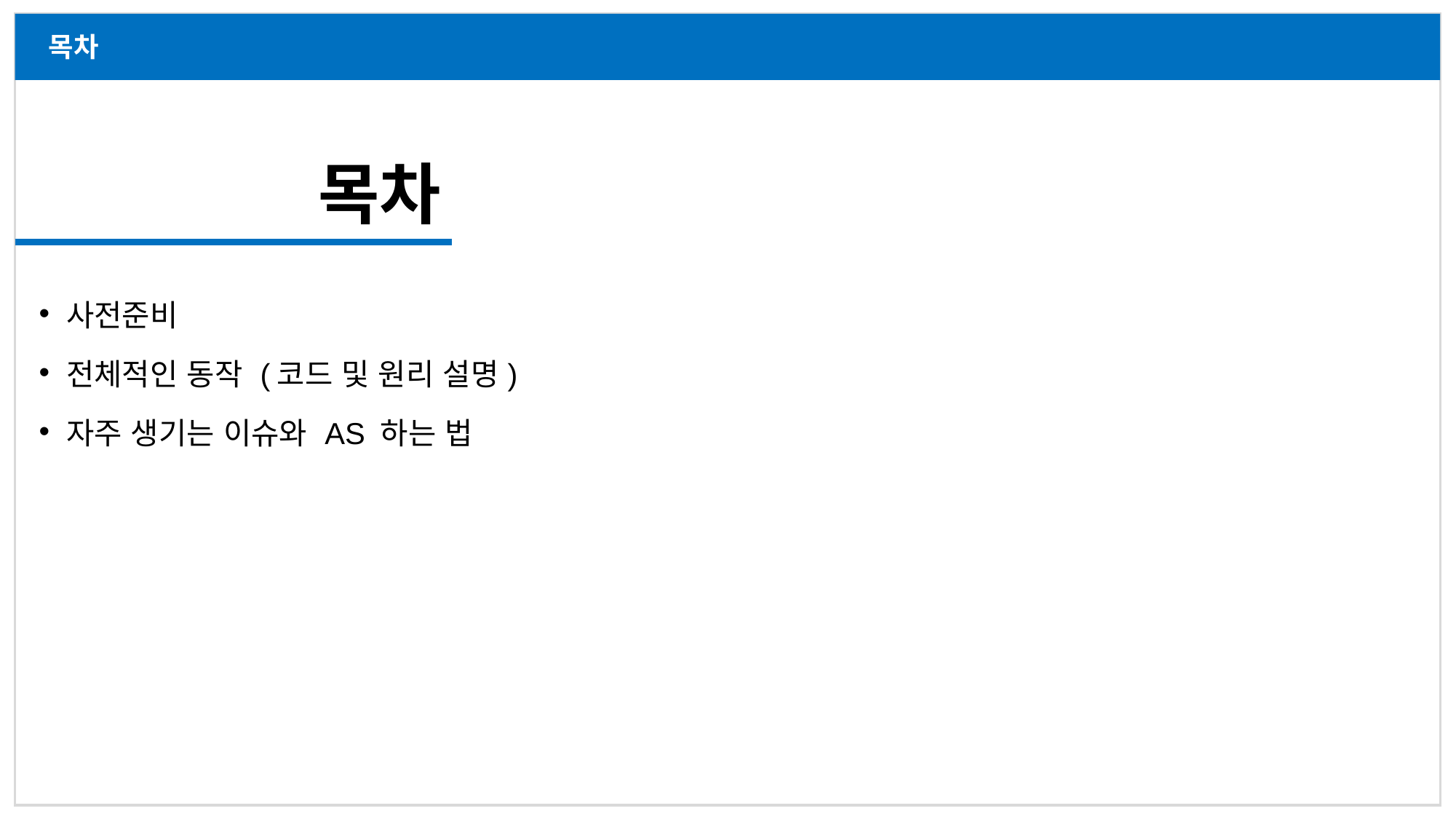

목차
목차
사전준비
전체적인 동작 (코드 및 원리 설명)
자주 생기는 이슈와 AS 하는 법